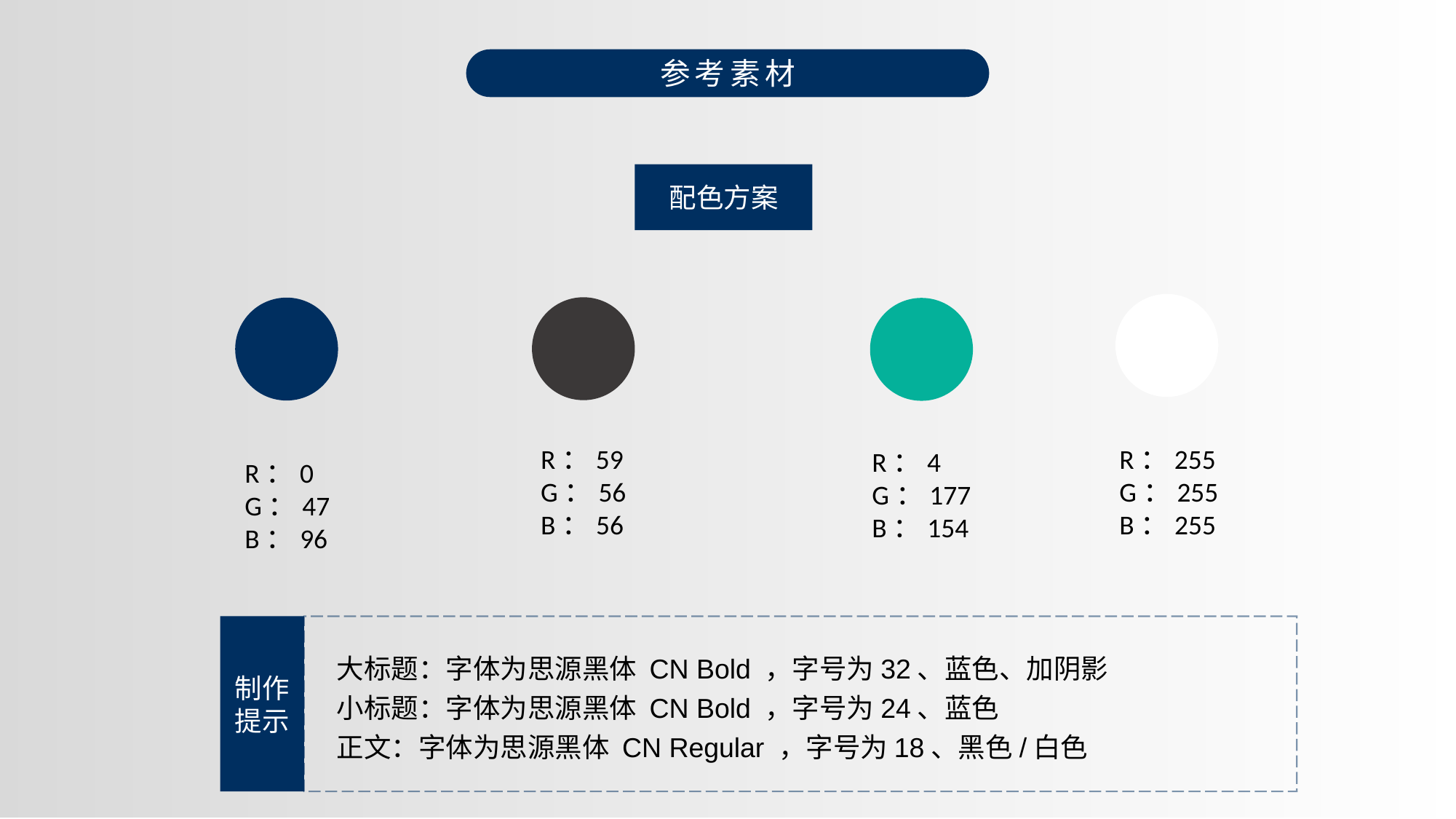

参考素材

配色方案

R：59
G：56
B：56
R：255
G：255
B：255
R：4
G：177
B：154
R：0
G：47
B：96
制作
提示

大标题：字体为思源黑体 CN Bold ，字号为32、蓝色、加阴影
小标题：字体为思源黑体 CN Bold ，字号为24、蓝色
正文：字体为思源黑体 CN Regular ，字号为18、黑色/白色